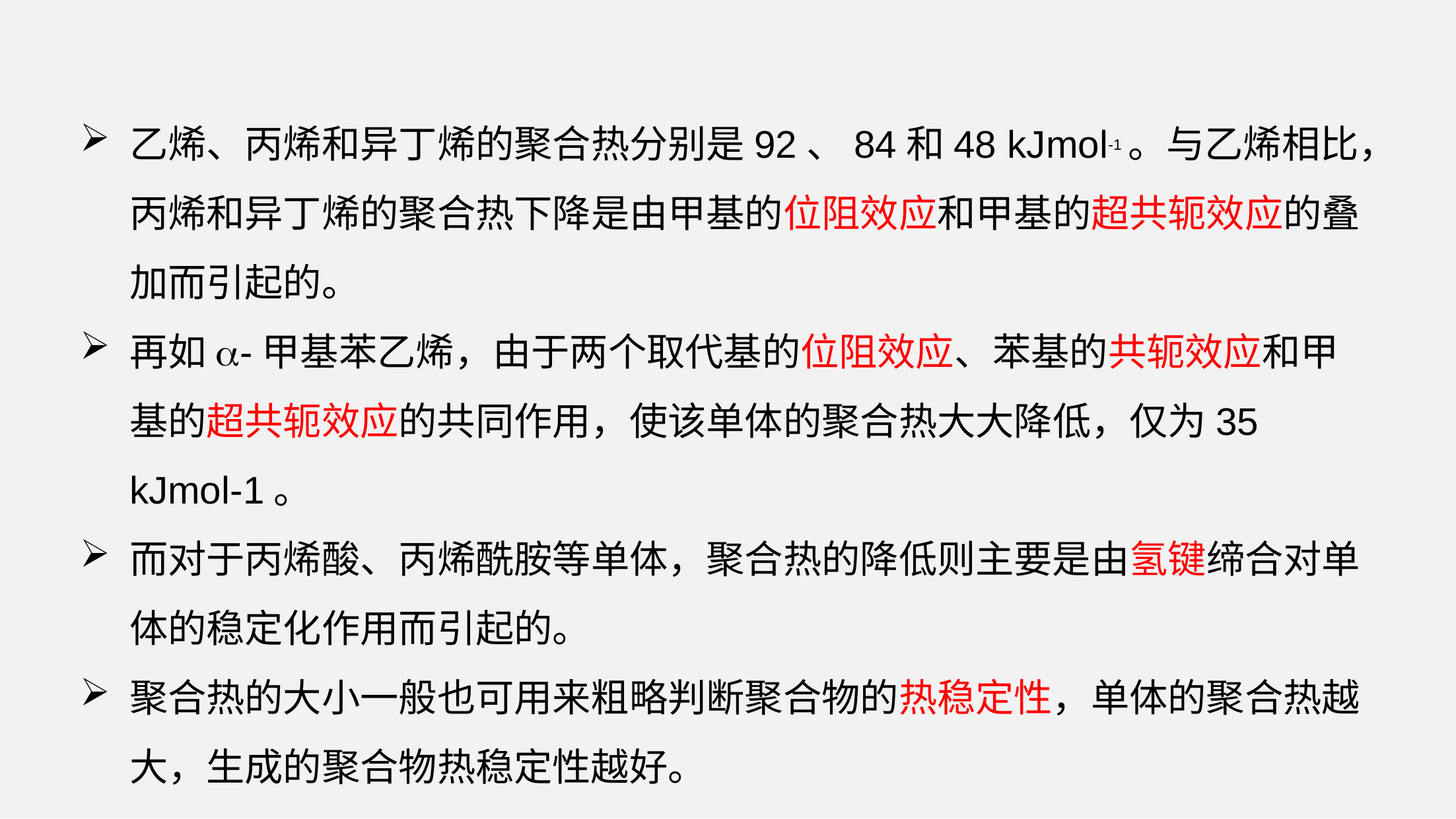

乙烯、丙烯和异丁烯的聚合热分别是92、84和48 kJmol-1。与乙烯相比，丙烯和异丁烯的聚合热下降是由甲基的位阻效应和甲基的超共轭效应的叠加而引起的。
再如α-甲基苯乙烯，由于两个取代基的位阻效应、苯基的共轭效应和甲基的超共轭效应的共同作用，使该单体的聚合热大大降低，仅为35 kJmol-1。
而对于丙烯酸、丙烯酰胺等单体，聚合热的降低则主要是由氢键缔合对单体的稳定化作用而引起的。
聚合热的大小一般也可用来粗略判断聚合物的热稳定性，单体的聚合热越大，生成的聚合物热稳定性越好。